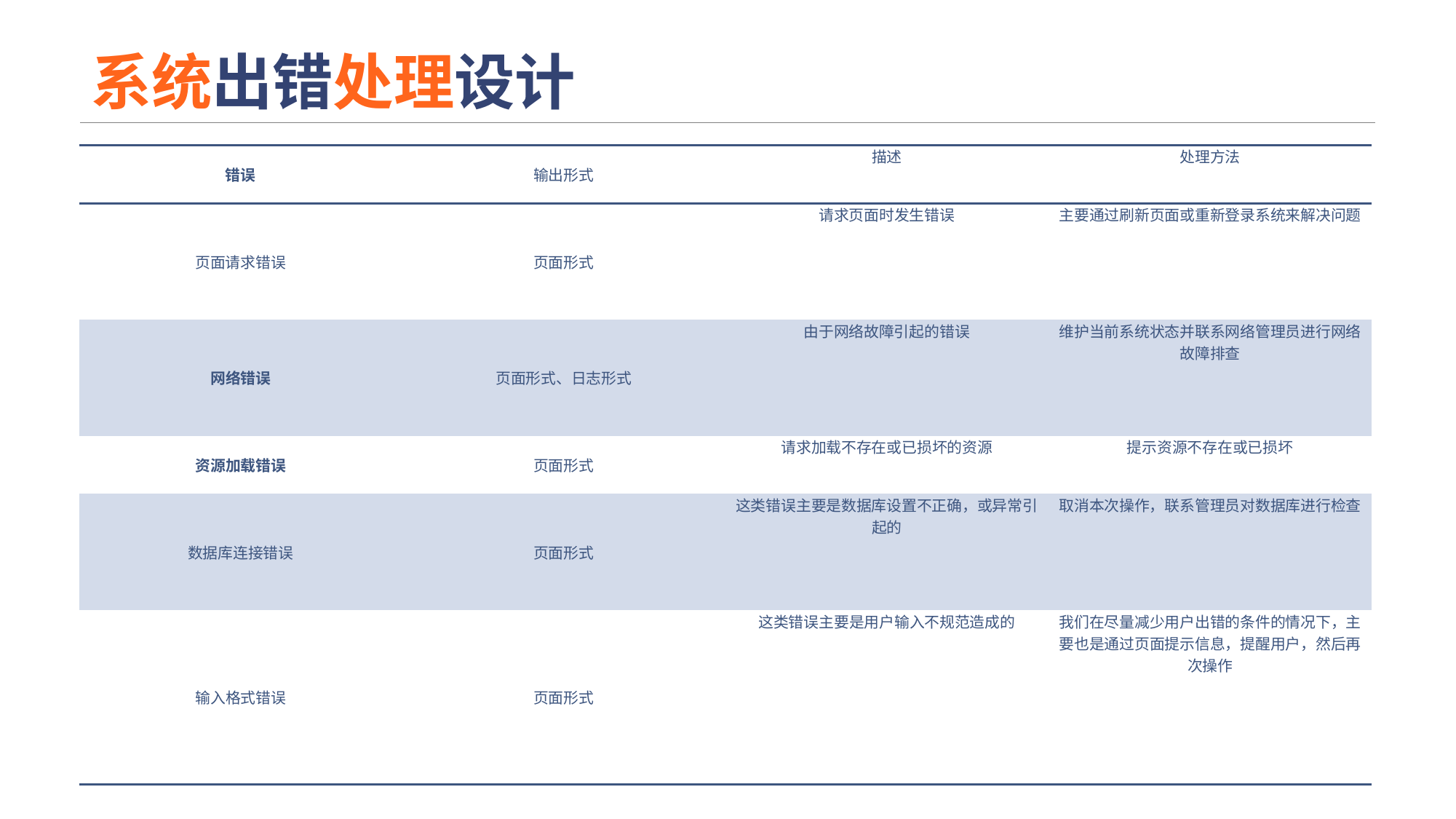

# 系统出错处理设计
| 错误 | 输出形式 | 描述 | 处理方法 |
| --- | --- | --- | --- |
| 页面请求错误 | 页面形式 | 请求页面时发生错误 | 主要通过刷新页面或重新登录系统来解决问题 |
| 网络错误 | 页面形式、日志形式 | 由于网络故障引起的错误 | 维护当前系统状态并联系网络管理员进行网络故障排查 |
| 资源加载错误 | 页面形式 | 请求加载不存在或已损坏的资源 | 提示资源不存在或已损坏 |
| 数据库连接错误 | 页面形式 | 这类错误主要是数据库设置不正确，或异常引起的 | 取消本次操作，联系管理员对数据库进行检查 |
| 输入格式错误 | 页面形式 | 这类错误主要是用户输入不规范造成的 | 我们在尽量减少用户出错的条件的情况下，主要也是通过页面提示信息，提醒用户，然后再次操作 |